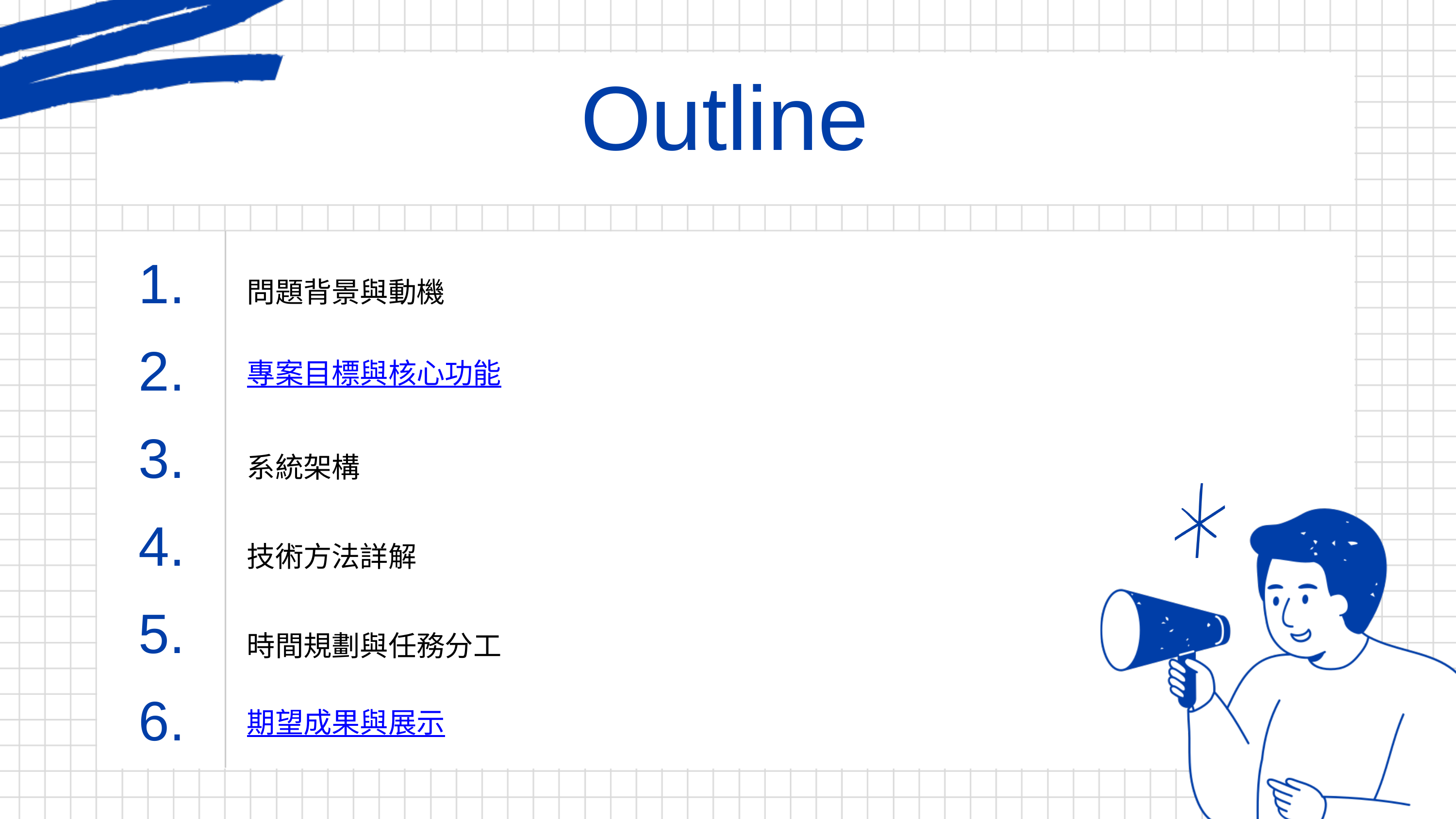

Outline

1.
問題背景與動機
2.
專案目標與核心功能
3.
系統架構

4.
技術方法詳解
5.
時間規劃與任務分工
6.
期望成果與展示